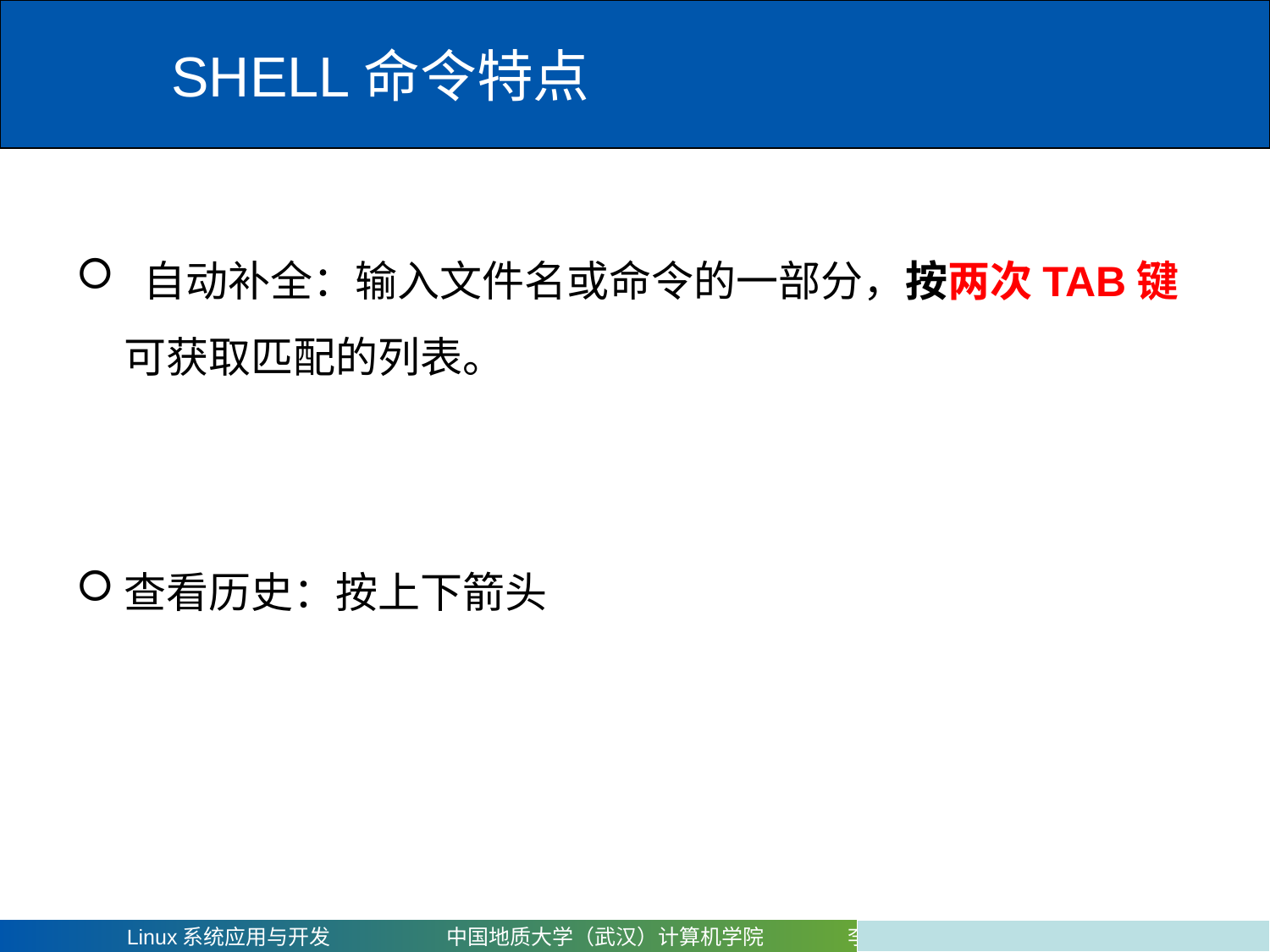

# SHELL命令特点
 自动补全：输入文件名或命令的一部分，按两次TAB键可获取匹配的列表。

查看历史：按上下箭头